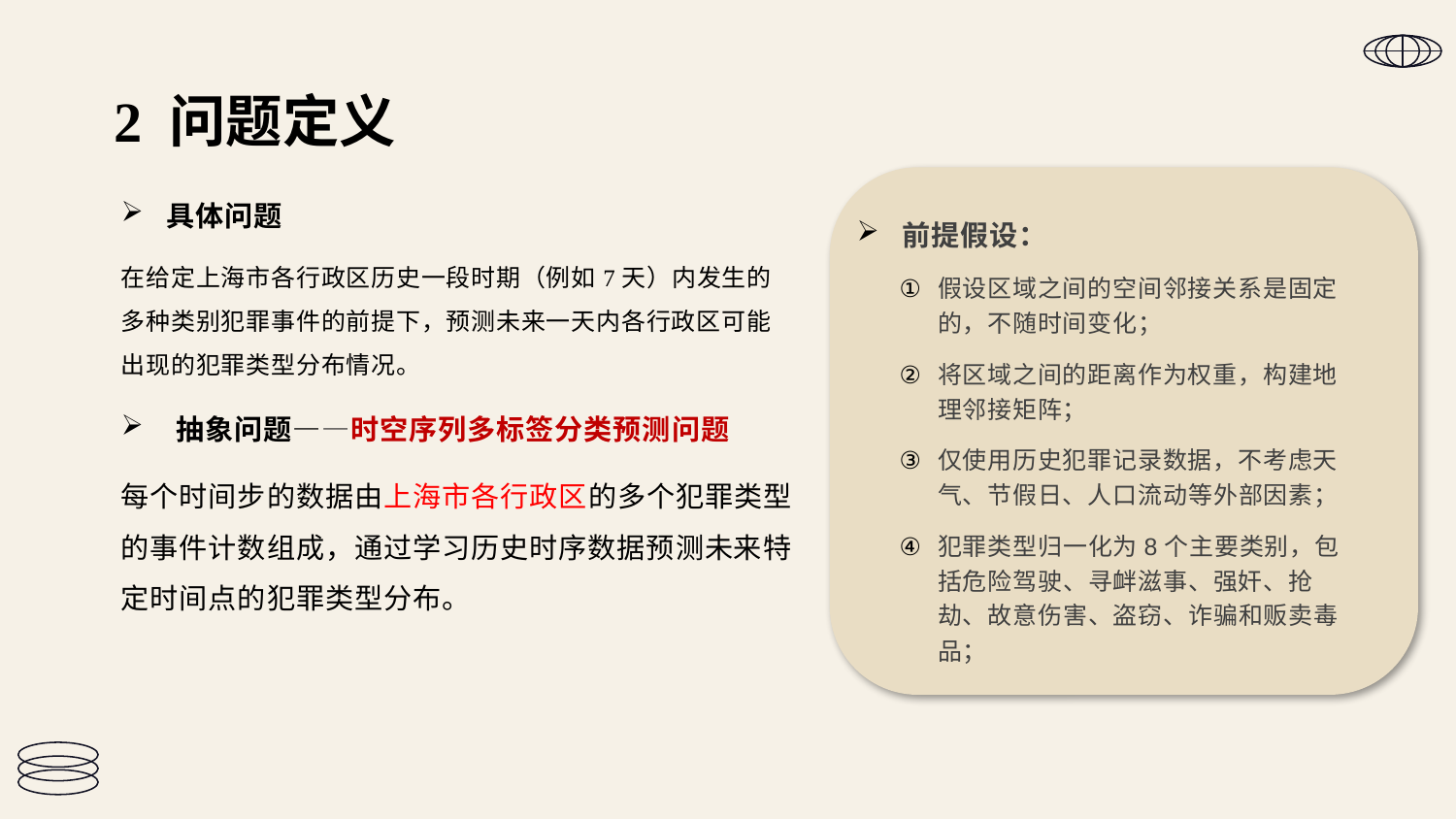

# 2 问题定义

前提假设：
假设区域之间的空间邻接关系是固定的，不随时间变化；
将区域之间的距离作为权重，构建地理邻接矩阵；
仅使用历史犯罪记录数据，不考虑天气、节假日、人口流动等外部因素；
犯罪类型归一化为8个主要类别，包括危险驾驶、寻衅滋事、强奸、抢劫、故意伤害、盗窃、诈骗和贩卖毒品；

具体问题
在给定上海市各行政区历史一段时期（例如7天）内发生的多种类别犯罪事件的前提下，预测未来一天内各行政区可能出现的犯罪类型分布情况。
抽象问题——时空序列多标签分类预测问题
每个时间步的数据由上海市各行政区的多个犯罪类型的事件计数组成，通过学习历史时序数据预测未来特定时间点的犯罪类型分布。